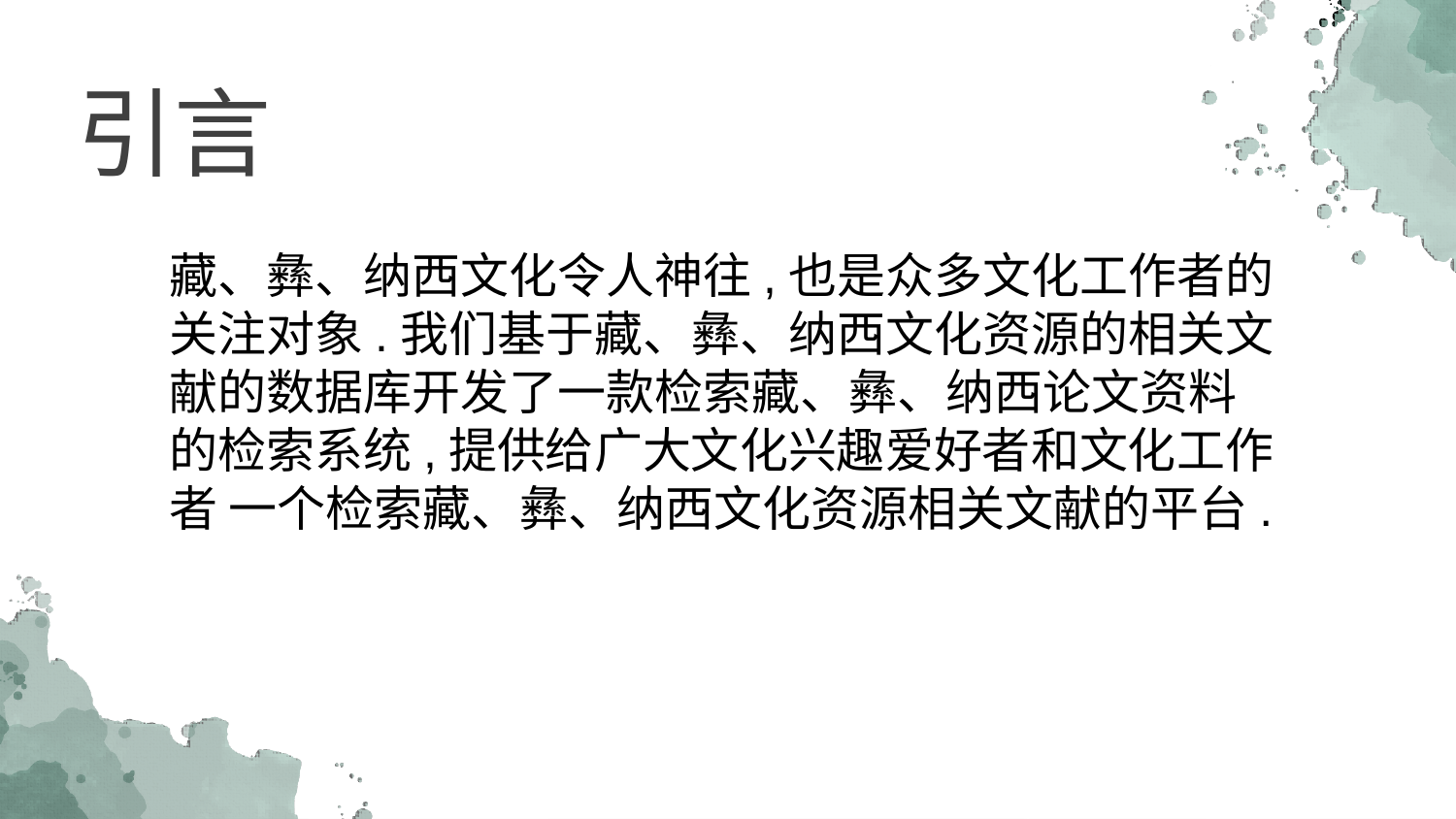

引言
藏、彝、纳⻄⽂化令⼈神往,也是众多⽂化⼯作者的关注对象.我们基于藏、彝、纳⻄⽂化资源的相关⽂ 献的数据库开发了⼀款检索藏、彝、纳⻄论⽂资料的检索系统,提供给⼴⼤⽂化兴趣爱好者和⽂化⼯作者 ⼀个检索藏、彝、纳⻄⽂化资源相关⽂献的平台.